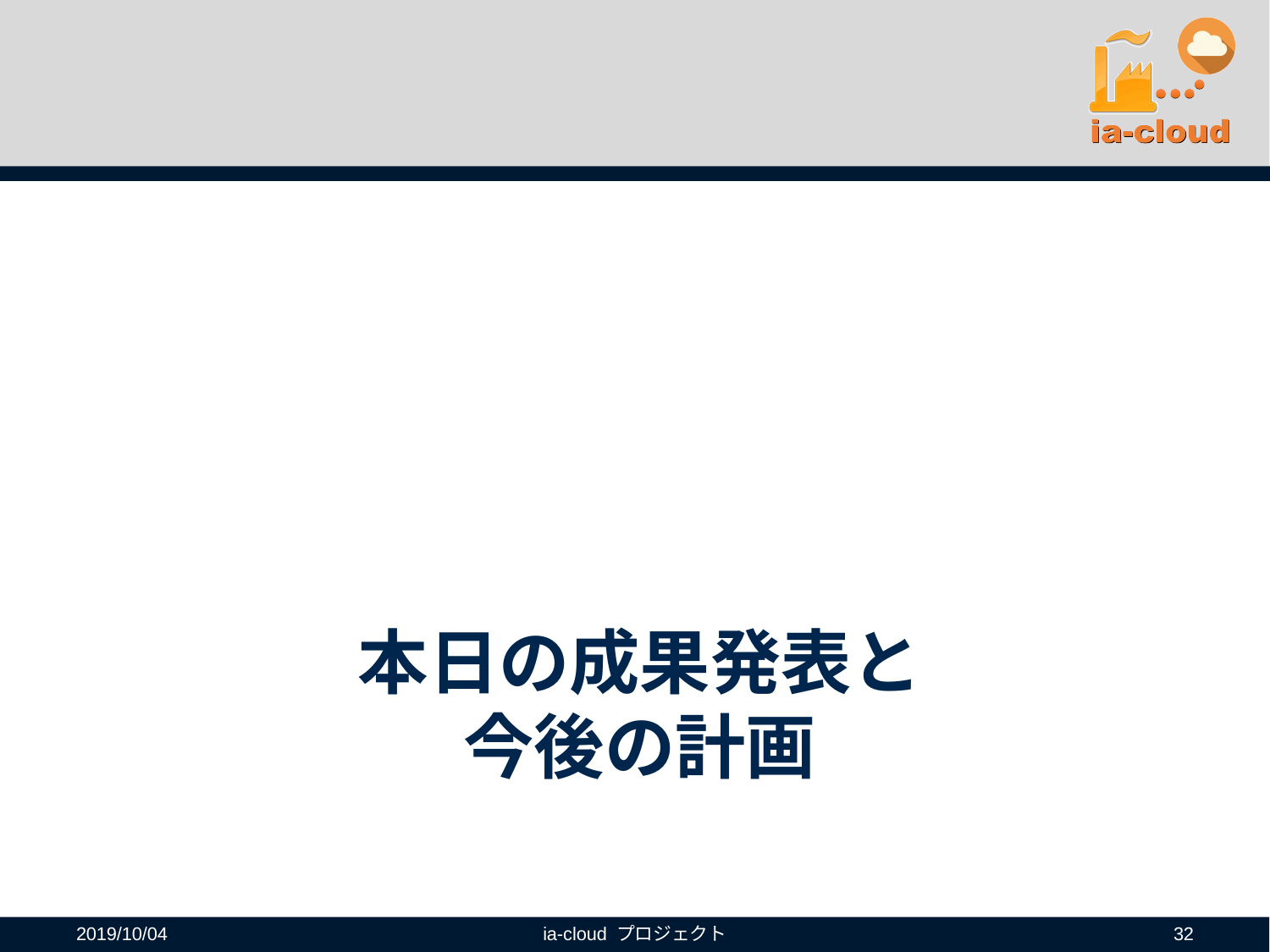

# 本日の成果発表と 今後の計画
2019/10/04
ia-cloud プロジェクト
32